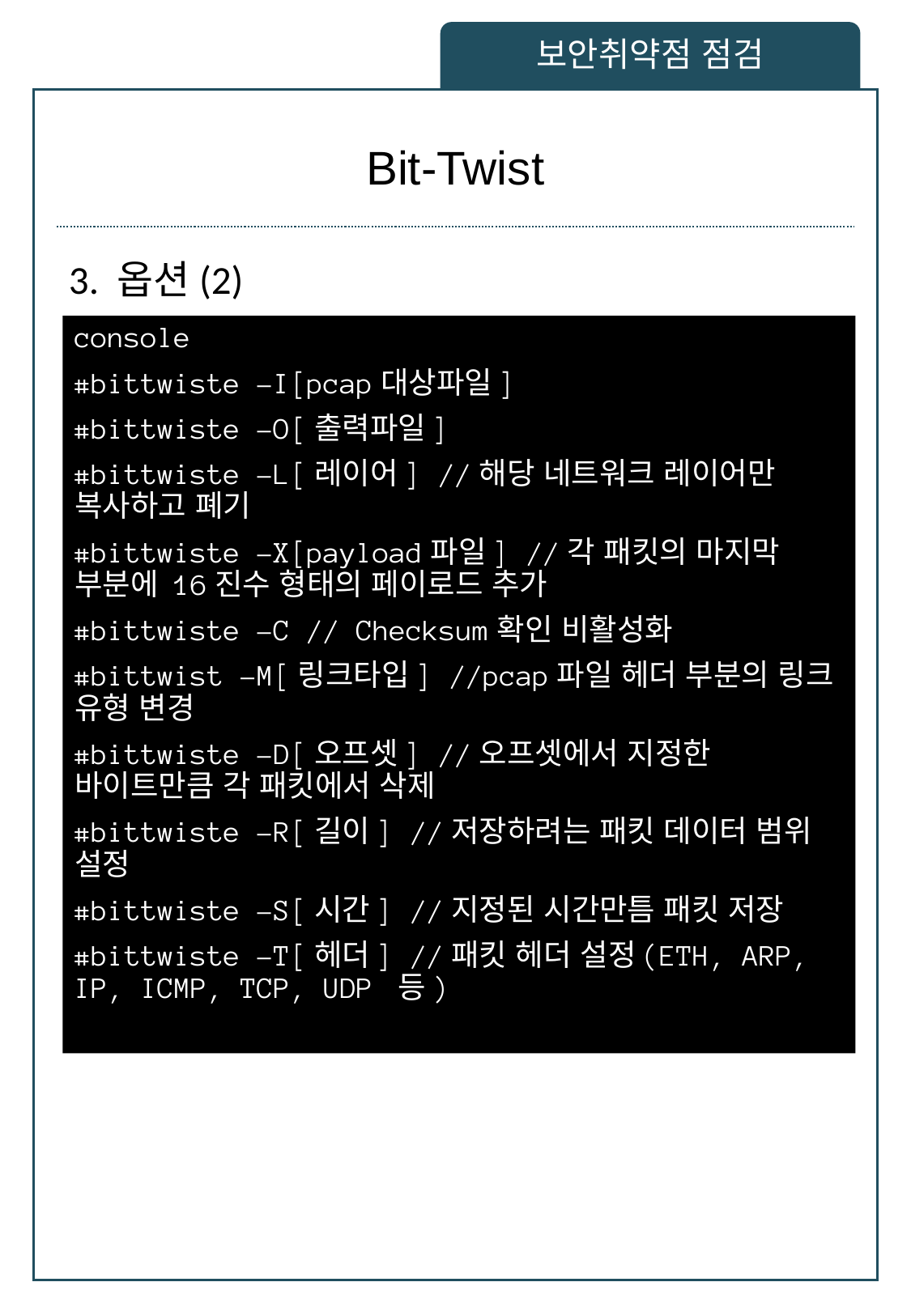

보안취약점 점검

# Bit-Twist
3. 옵션(2)
console
#bittwiste –I[pcap대상파일]
#bittwiste –O[출력파일]
#bittwiste –L[레이어] //해당 네트워크 레이어만 복사하고 폐기
#bittwiste –X[payload파일] //각 패킷의 마지막 부분에 16진수 형태의 페이로드 추가
#bittwiste –C // Checksum확인 비활성화
#bittwist –M[링크타입] //pcap파일 헤더 부분의 링크 유형 변경
#bittwiste –D[오프셋] //오프셋에서 지정한 바이트만큼 각 패킷에서 삭제
#bittwiste –R[길이] //저장하려는 패킷 데이터 범위 설정
#bittwiste –S[시간] //지정된 시간만틈 패킷 저장
#bittwiste –T[헤더] //패킷 헤더 설정(ETH, ARP, IP, ICMP, TCP, UDP 등)